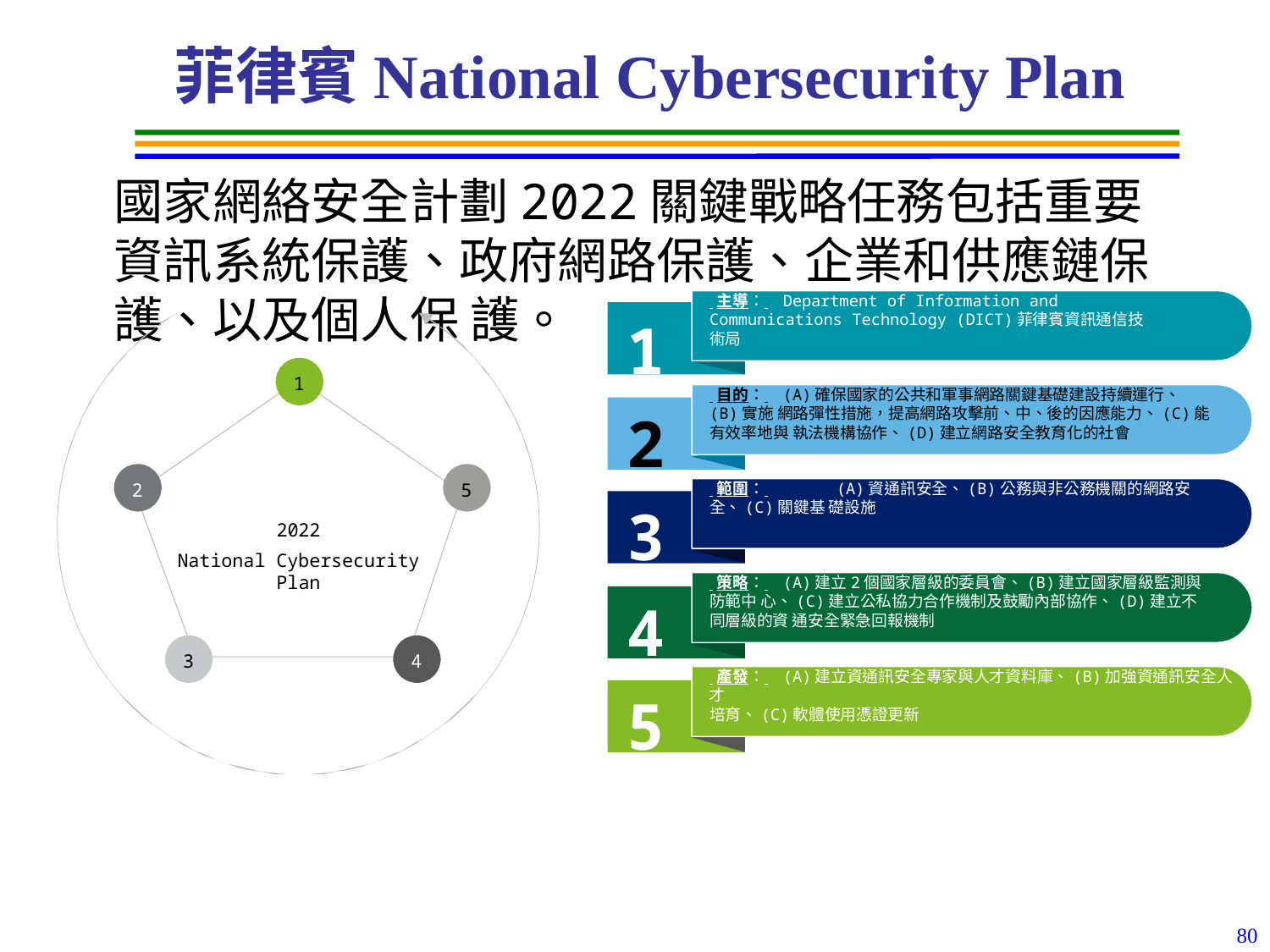

# 菲律賓National Cybersecurity Plan
國家網絡安全計劃2022關鍵戰略任務包括重要資訊系統保護、政府網路保護、企業和供應鏈保護、以及個人保 護。

 主導：    Department of Information and Communications Technology (DICT)菲律賓資訊通信技術局

1

1

 目的：    (A)確保國家的公共和軍事網路關鍵基礎建設持續運行、(B)實施 網路彈性措施，提高網路攻擊前、中、後的因應能力、(C)能有效率地與 執法機構協作、(D)建立網路安全教育化的社會

2

2
5
 範圍： 	(A)資通訊安全、(B)公務與非公務機關的網路安全、(C)關鍵基 礎設施

3
2022
National Cybersecurity Plan

 策略：    (A)建立2個國家層級的委員會、(B)建立國家層級監測與防範中 心、(C)建立公私協力合作機制及鼓勵內部協作、(D)建立不同層級的資 通安全緊急回報機制

4

3
4
 產發：    (A)建立資通訊安全專家與人才資料庫、(B)加強資通訊安全人才
培育、(C)軟體使用憑證更新

5

80